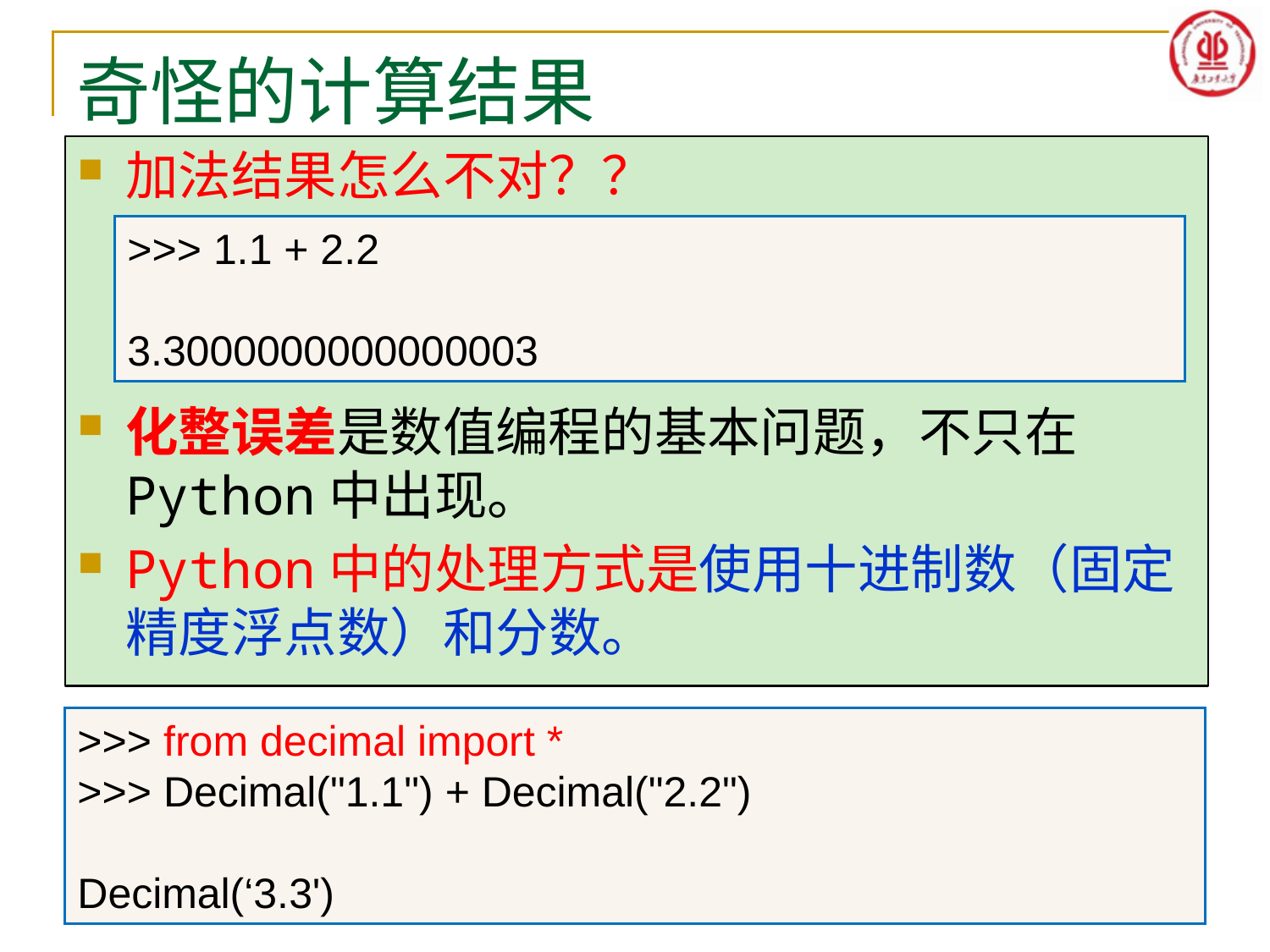

# 奇怪的计算结果
加法结果怎么不对？？

化整误差是数值编程的基本问题，不只在Python中出现。
Python中的处理方式是使用十进制数（固定精度浮点数）和分数。
>>> 1.1 + 2.2

3.3000000000000003
>>> from decimal import *
>>> Decimal("1.1") + Decimal("2.2")

Decimal(‘3.3')
43